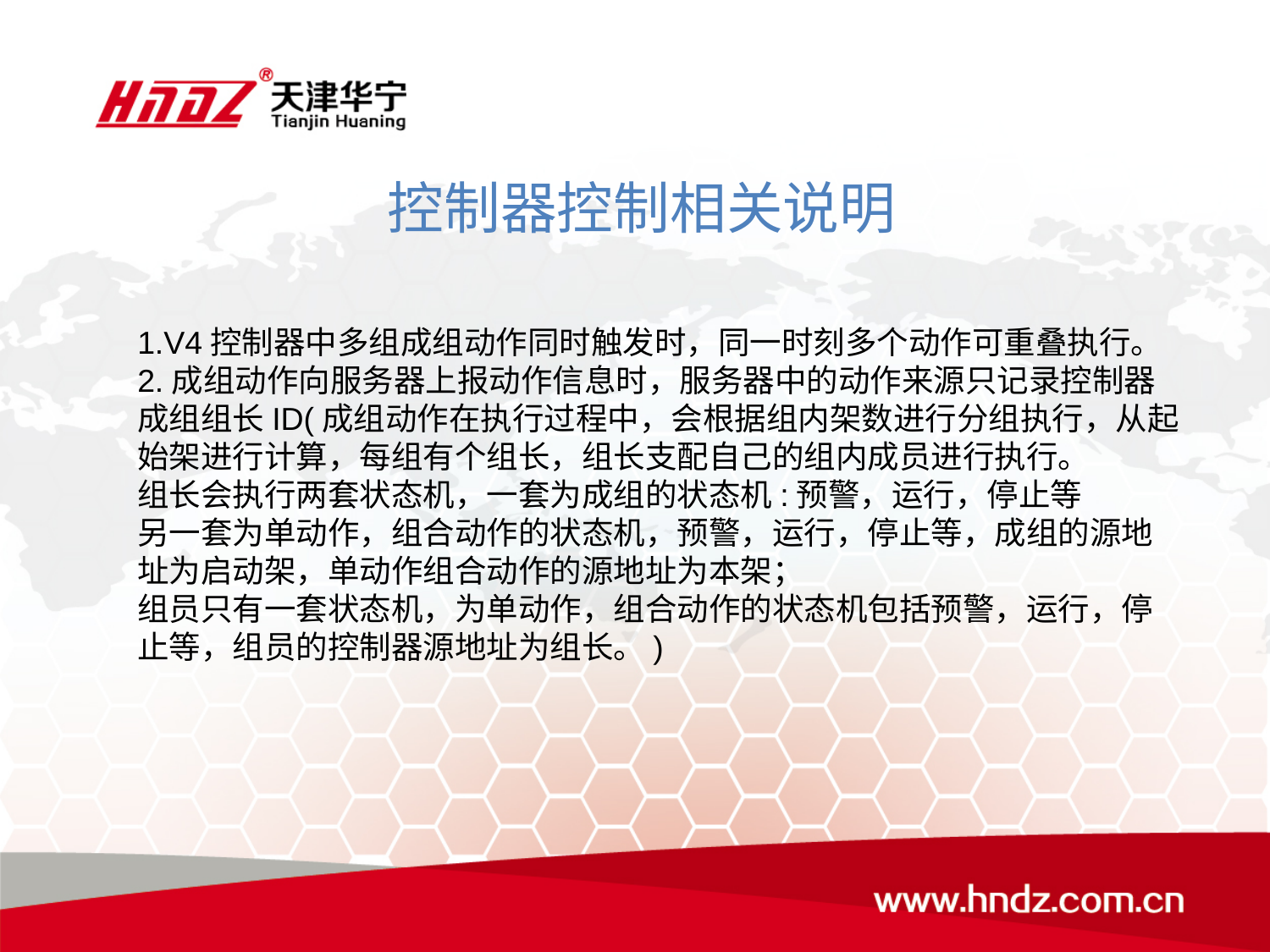

控制器控制相关说明
1.V4控制器中多组成组动作同时触发时，同一时刻多个动作可重叠执行。
2.成组动作向服务器上报动作信息时，服务器中的动作来源只记录控制器成组组长ID(成组动作在执行过程中，会根据组内架数进行分组执行，从起始架进行计算，每组有个组长，组长支配自己的组内成员进行执行。
组长会执行两套状态机，一套为成组的状态机:预警，运行，停止等
另一套为单动作，组合动作的状态机，预警，运行，停止等，成组的源地址为启动架，单动作组合动作的源地址为本架；
组员只有一套状态机，为单动作，组合动作的状态机包括预警，运行，停止等，组员的控制器源地址为组长。)